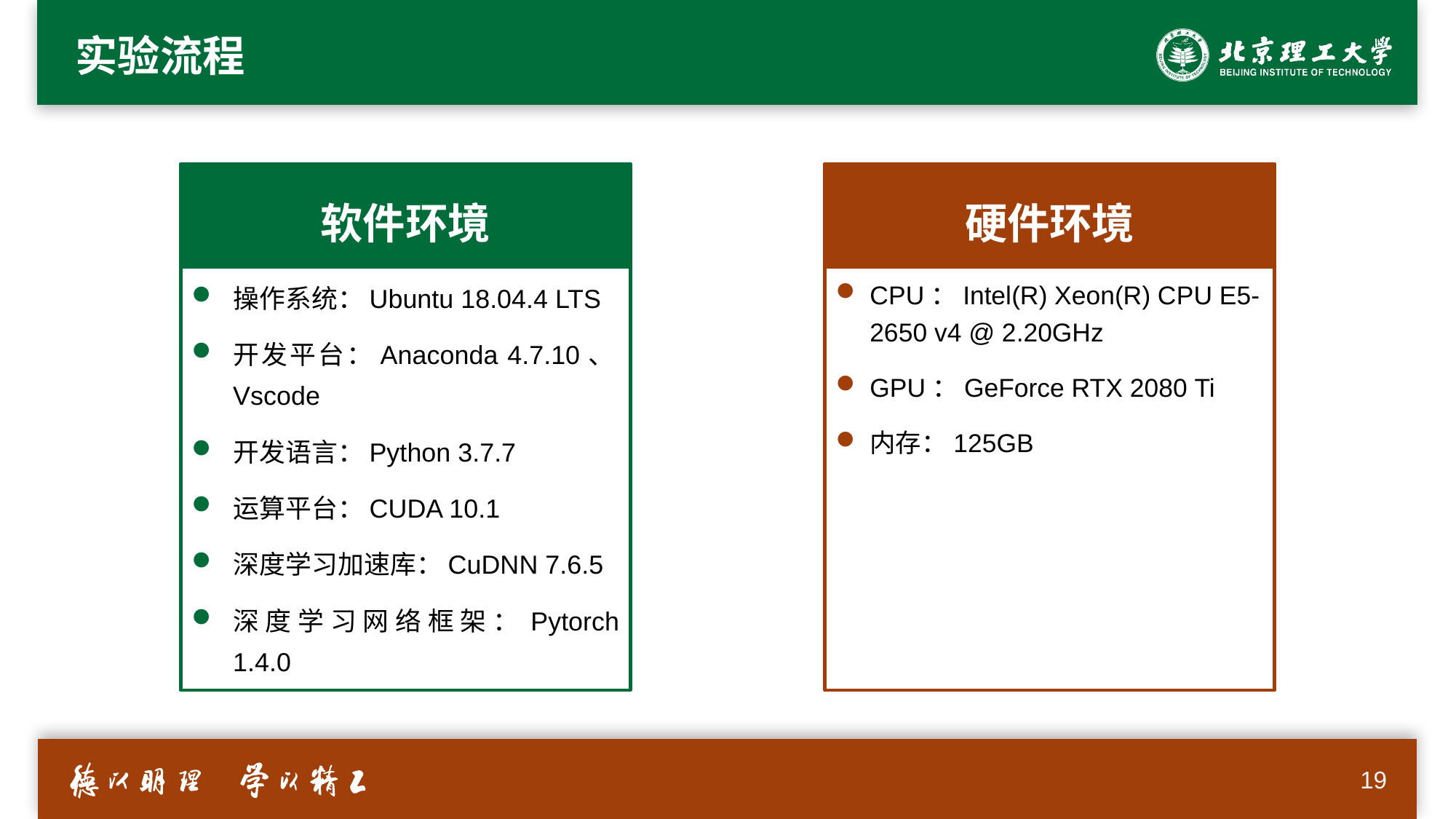

# 实验流程
软件环境
硬件环境
CPU：Intel(R) Xeon(R) CPU E5-2650 v4 @ 2.20GHz
GPU：GeForce RTX 2080 Ti
内存：125GB

操作系统：Ubuntu 18.04.4 LTS
开发平台：Anaconda 4.7.10、Vscode
开发语言：Python 3.7.7
运算平台：CUDA 10.1
深度学习加速库：CuDNN 7.6.5
深度学习网络框架：Pytorch 1.4.0